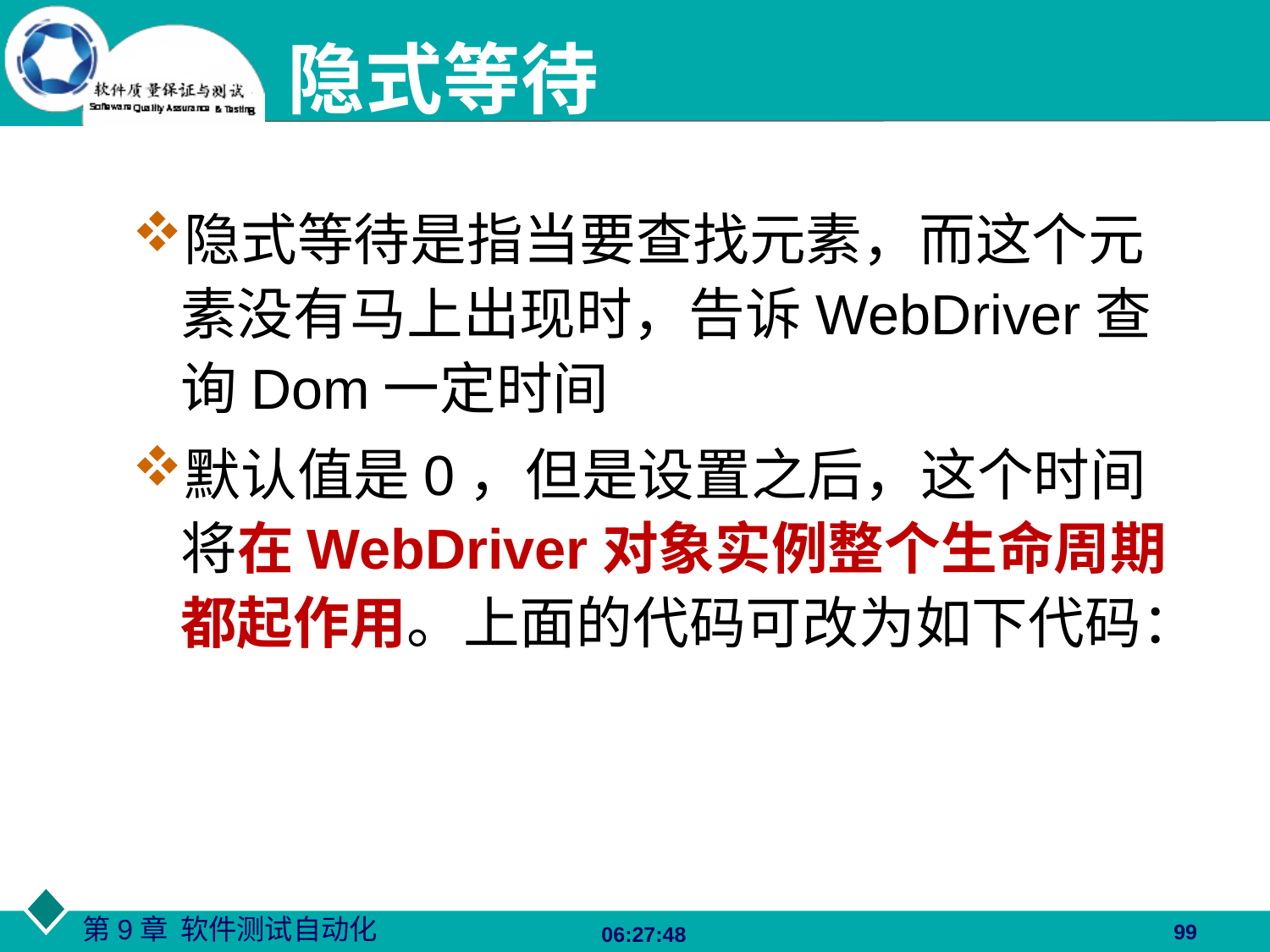

# 隐式等待
隐式等待是指当要查找元素，而这个元素没有马上出现时，告诉WebDriver查询Dom一定时间
默认值是0，但是设置之后，这个时间将在WebDriver对象实例整个生命周期都起作用。上面的代码可改为如下代码：
99
06:27:48